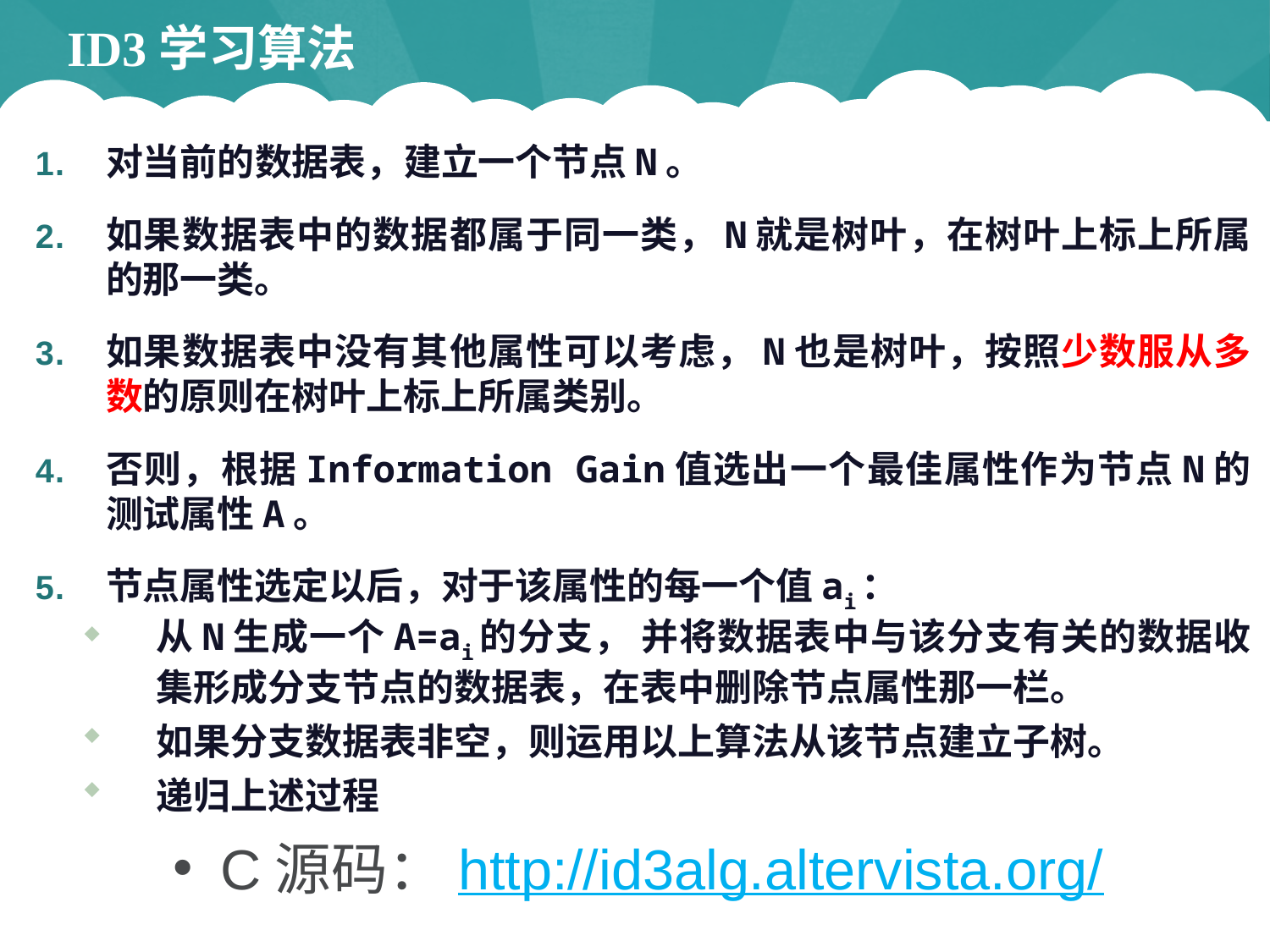

# ID3学习算法
对当前的数据表，建立一个节点N。
如果数据表中的数据都属于同一类，N就是树叶，在树叶上标上所属的那一类。
如果数据表中没有其他属性可以考虑，N也是树叶，按照少数服从多数的原则在树叶上标上所属类别。
否则，根据Information Gain值选出一个最佳属性作为节点N的测试属性A。
节点属性选定以后，对于该属性的每一个值ai：
从N生成一个A=ai的分支， 并将数据表中与该分支有关的数据收集形成分支节点的数据表，在表中删除节点属性那一栏。
如果分支数据表非空，则运用以上算法从该节点建立子树。
递归上述过程
C源码：http://id3alg.altervista.org/